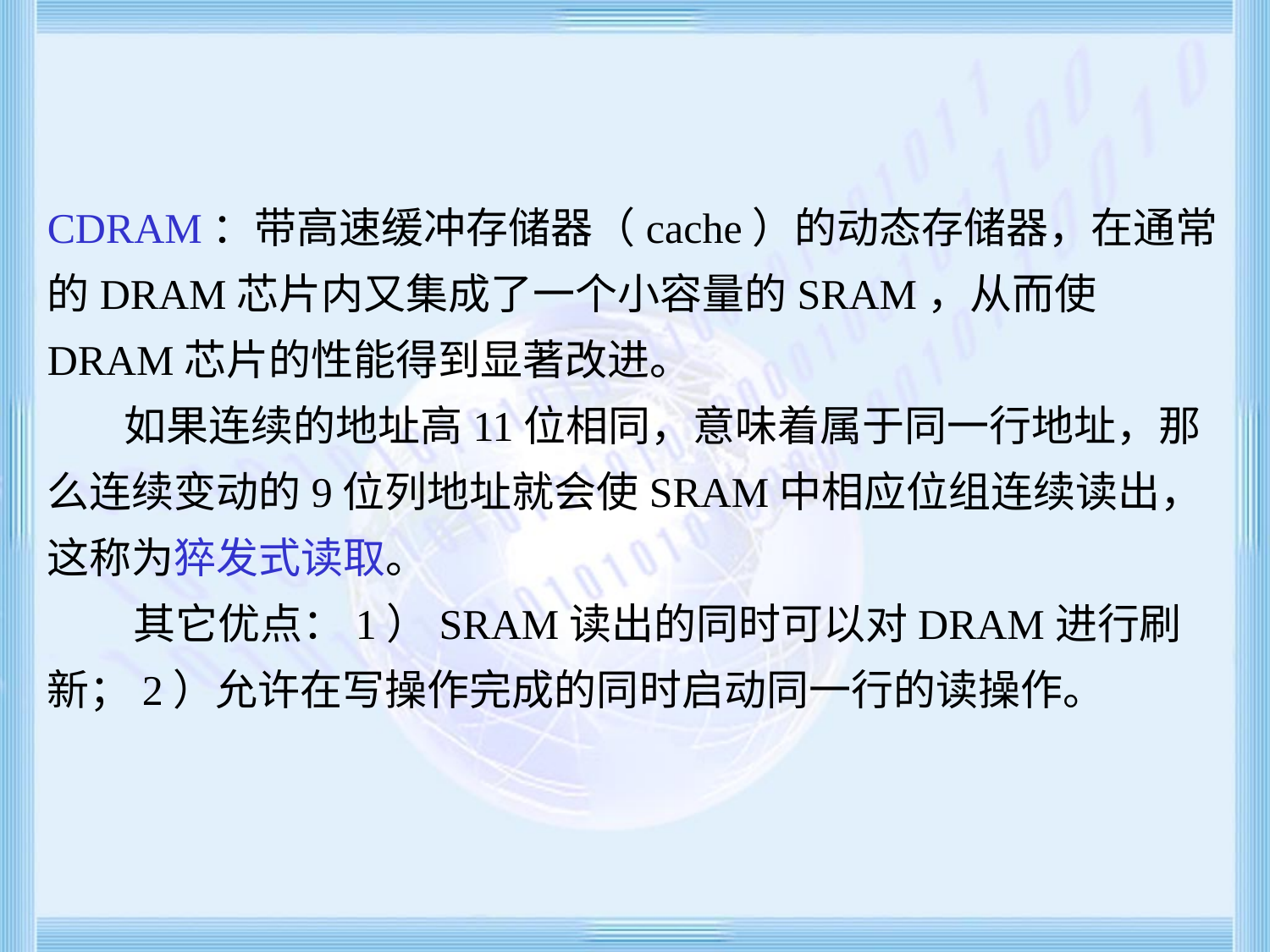

CDRAM：带高速缓冲存储器（cache）的动态存储器，在通常的DRAM芯片内又集成了一个小容量的SRAM，从而使DRAM芯片的性能得到显著改进。
       如果连续的地址高11位相同，意味着属于同一行地址，那么连续变动的9位列地址就会使SRAM中相应位组连续读出，这称为猝发式读取。
        其它优点：1）SRAM读出的同时可以对DRAM进行刷新；2）允许在写操作完成的同时启动同一行的读操作。

60